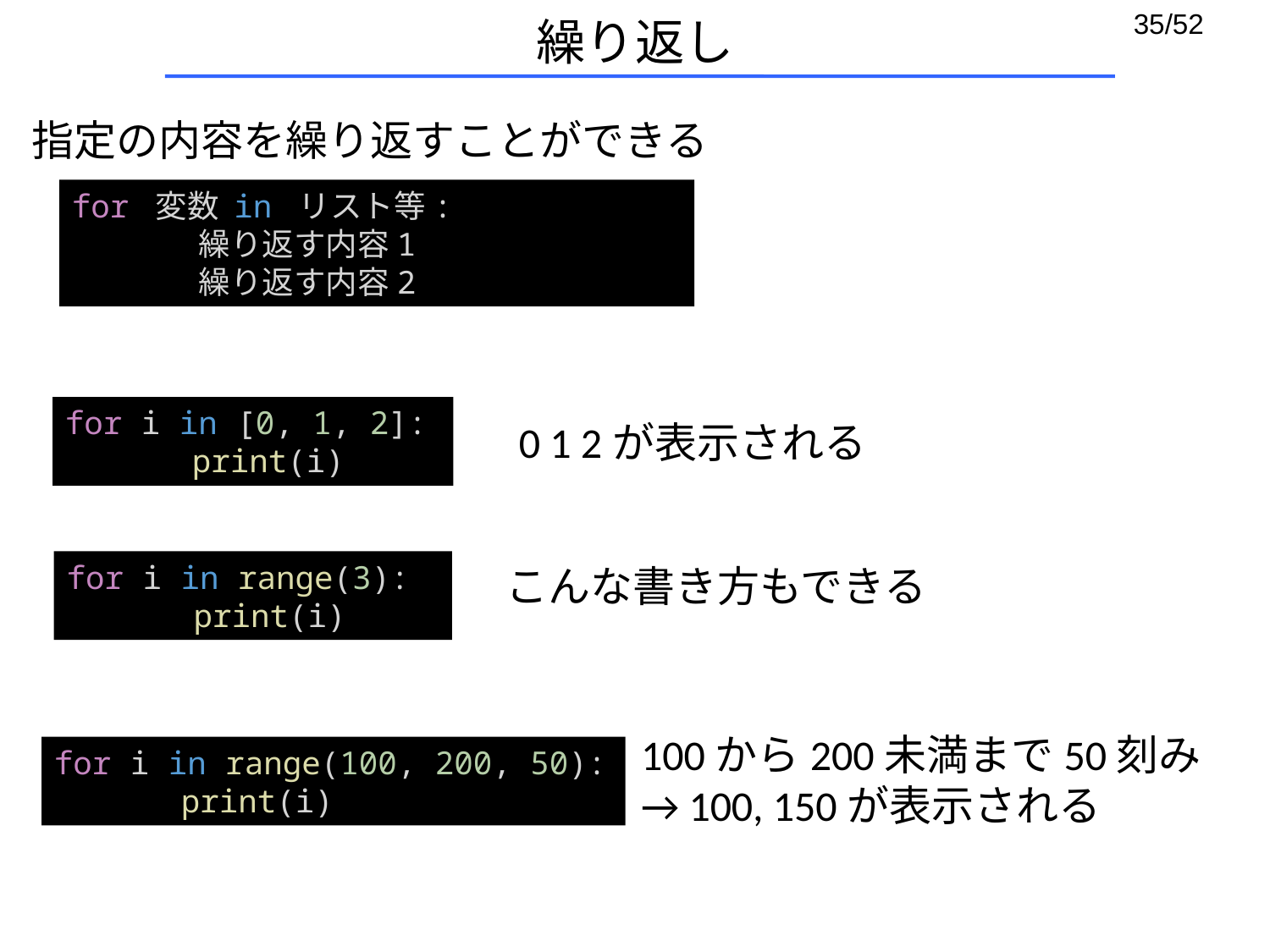

# 繰り返し
指定の内容を繰り返すことができる
for 変数 in リスト等:
	繰り返す内容1
	繰り返す内容2
for i in [0, 1, 2]:
	print(i)
0 1 2が表示される
for i in range(3):
	print(i)
こんな書き方もできる
100から200未満まで50刻み
→ 100, 150が表示される
for i in range(100, 200, 50):
	print(i)